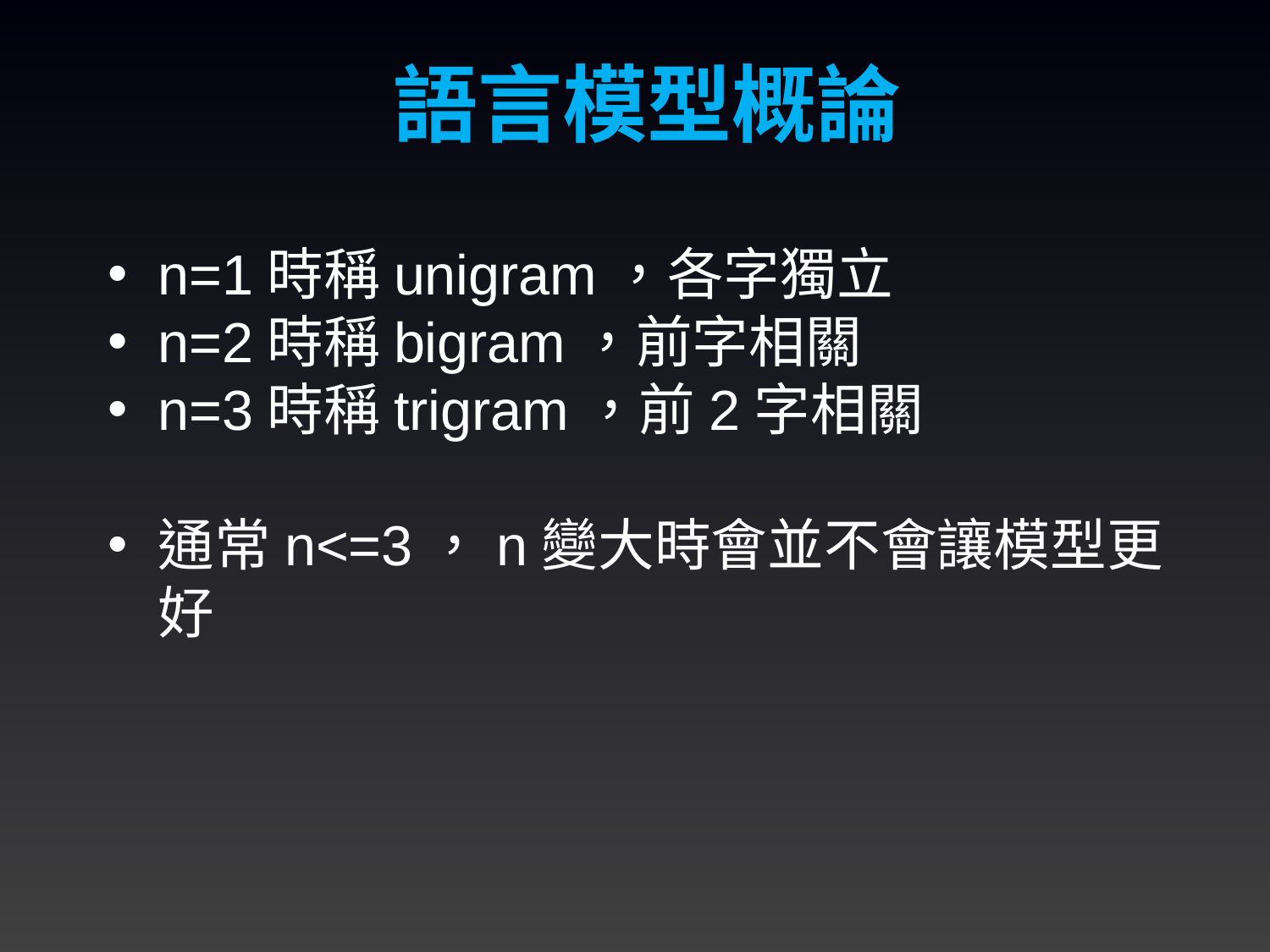

語言模型概論
n=1時稱unigram，各字獨立
n=2時稱bigram，前字相關
n=3時稱trigram，前2字相關

通常n<=3，n變大時會並不會讓模型更好